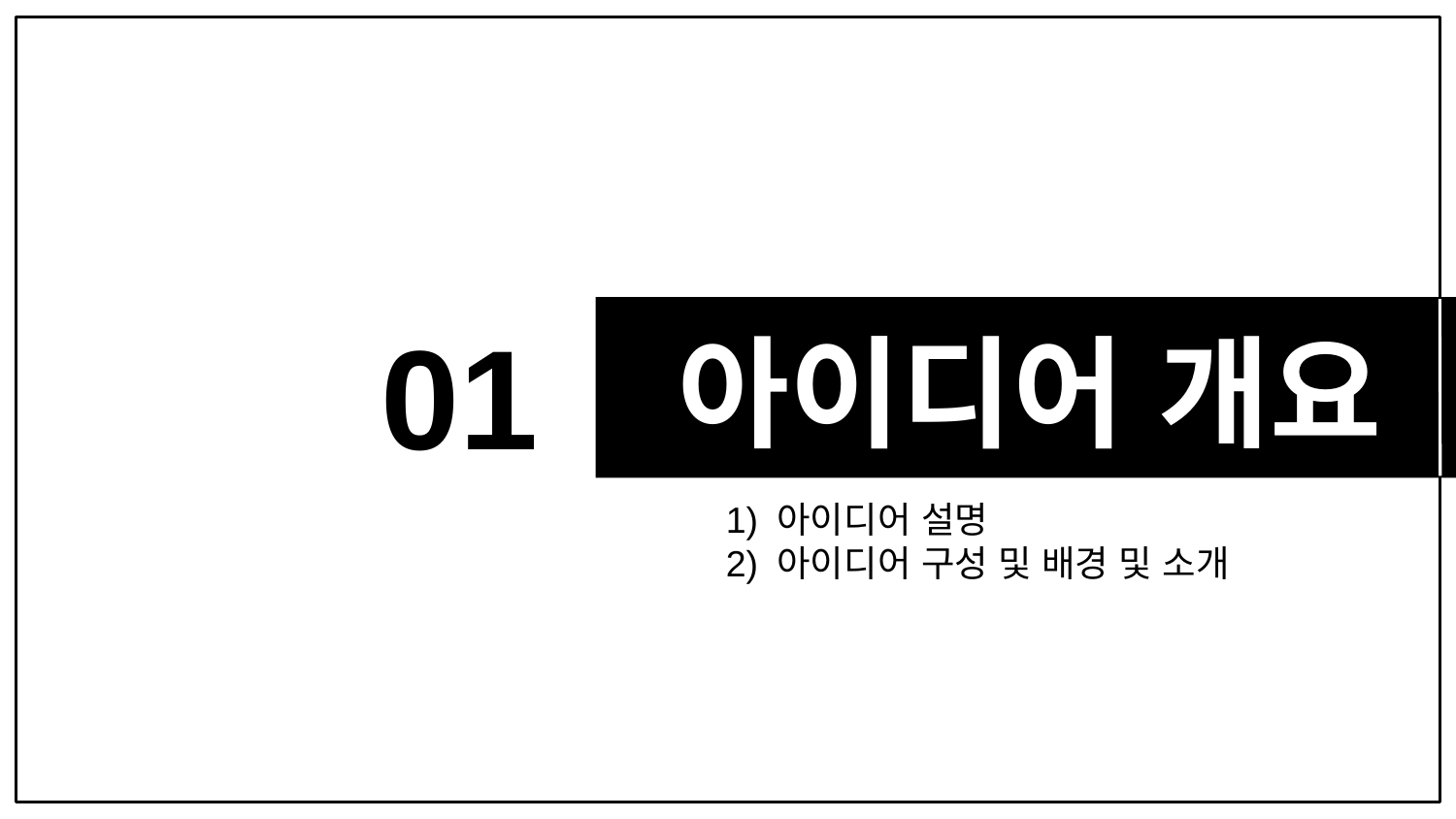

아이디어 개요
# 01
1) 아이디어 설명
2) 아이디어 구성 및 배경 및 소개